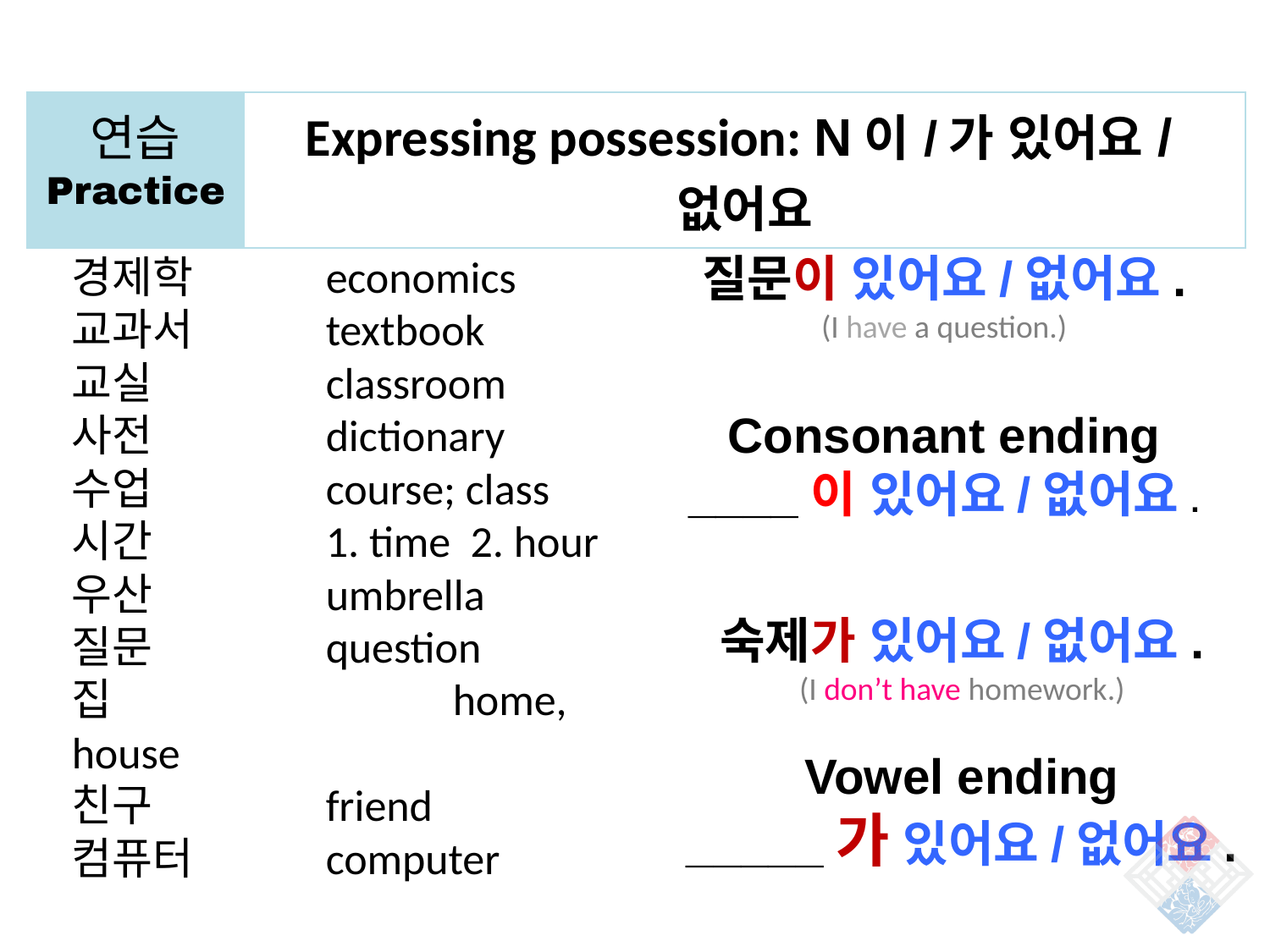

| 연습 Practice | Expressing possession: N이/가 있어요/없어요 |
| --- | --- |
질문이 있어요/없어요.
(I have a question.)

Consonant ending
____이 있어요/없어요.

경제학 	economics
교과서		textbook
교실		classroom
사전		dictionary
수업		course; class
시간		1. time  2. hour
우산		umbrella
질문		question
집			home, house
친구		friend
컴퓨터		computer
숙제가 있어요/없어요.
(I don’t have homework.)

Vowel ending
_____가 있어요/없어요.